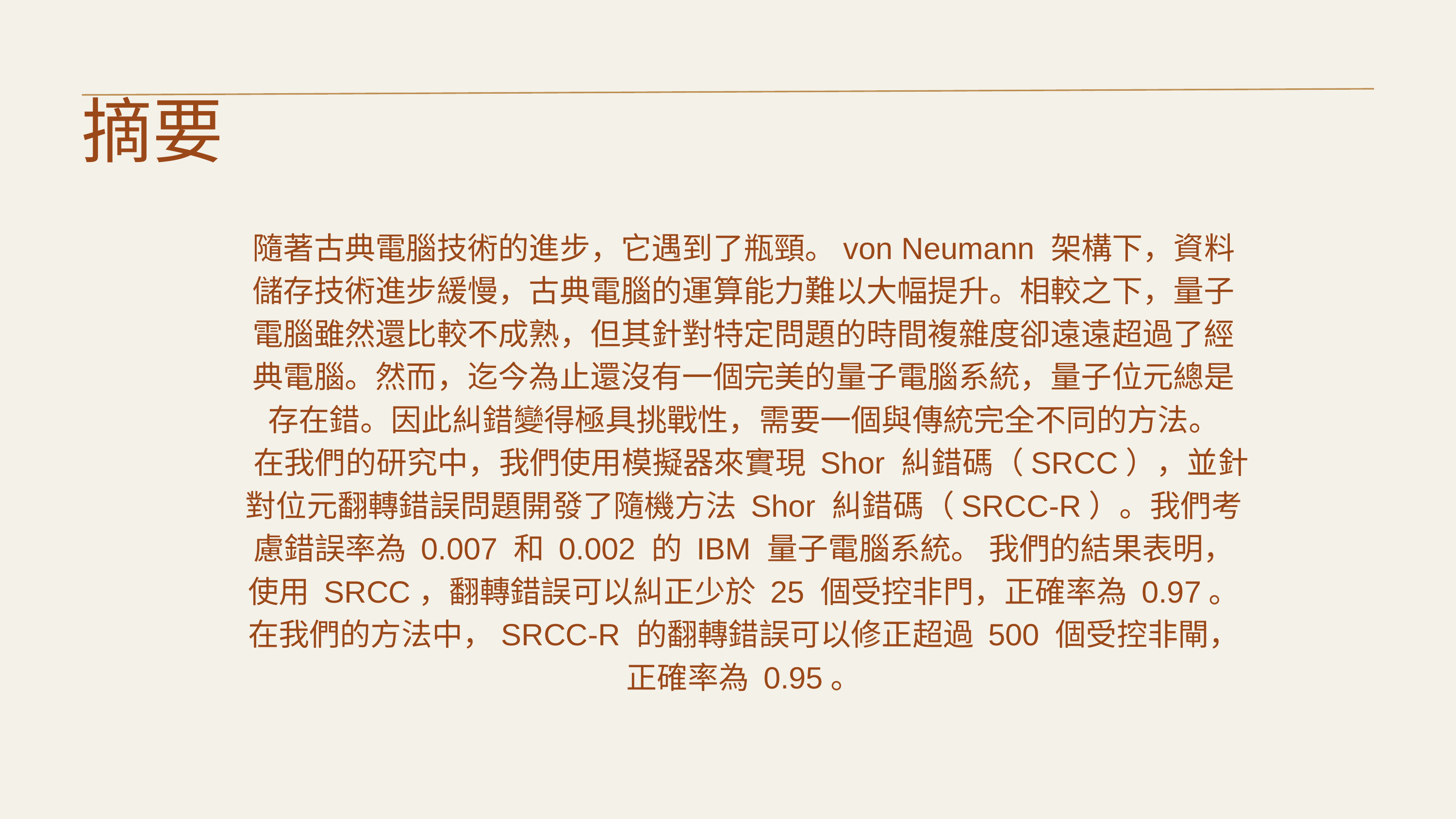

摘要
隨著古典電腦技術的進步，它遇到了瓶頸。von Neumann 架構下，資料儲存技術進步緩慢，古典電腦的運算能力難以大幅提升。相較之下，量子電腦雖然還比較不成熟，但其針對特定問題的時間複雜度卻遠遠超過了經典電腦。然而，迄今為止還沒有一個完美的量子電腦系統，量子位元總是存在錯。因此糾錯變得極具挑戰性，需要一個與傳統完全不同的方法。
 在我們的研究中，我們使用模擬器來實現 Shor 糾錯碼（SRCC），並針對位元翻轉錯誤問題開發了隨機方法 Shor 糾錯碼（SRCC-R）。我們考慮錯誤率為 0.007 和 0.002 的 IBM 量子電腦系統。 我們的結果表明，使用 SRCC，翻轉錯誤可以糾正少於 25 個受控非門，正確率為 0.97。在我們的方法中，SRCC-R 的翻轉錯誤可以修正超過 500 個受控非閘，正確率為 0.95。